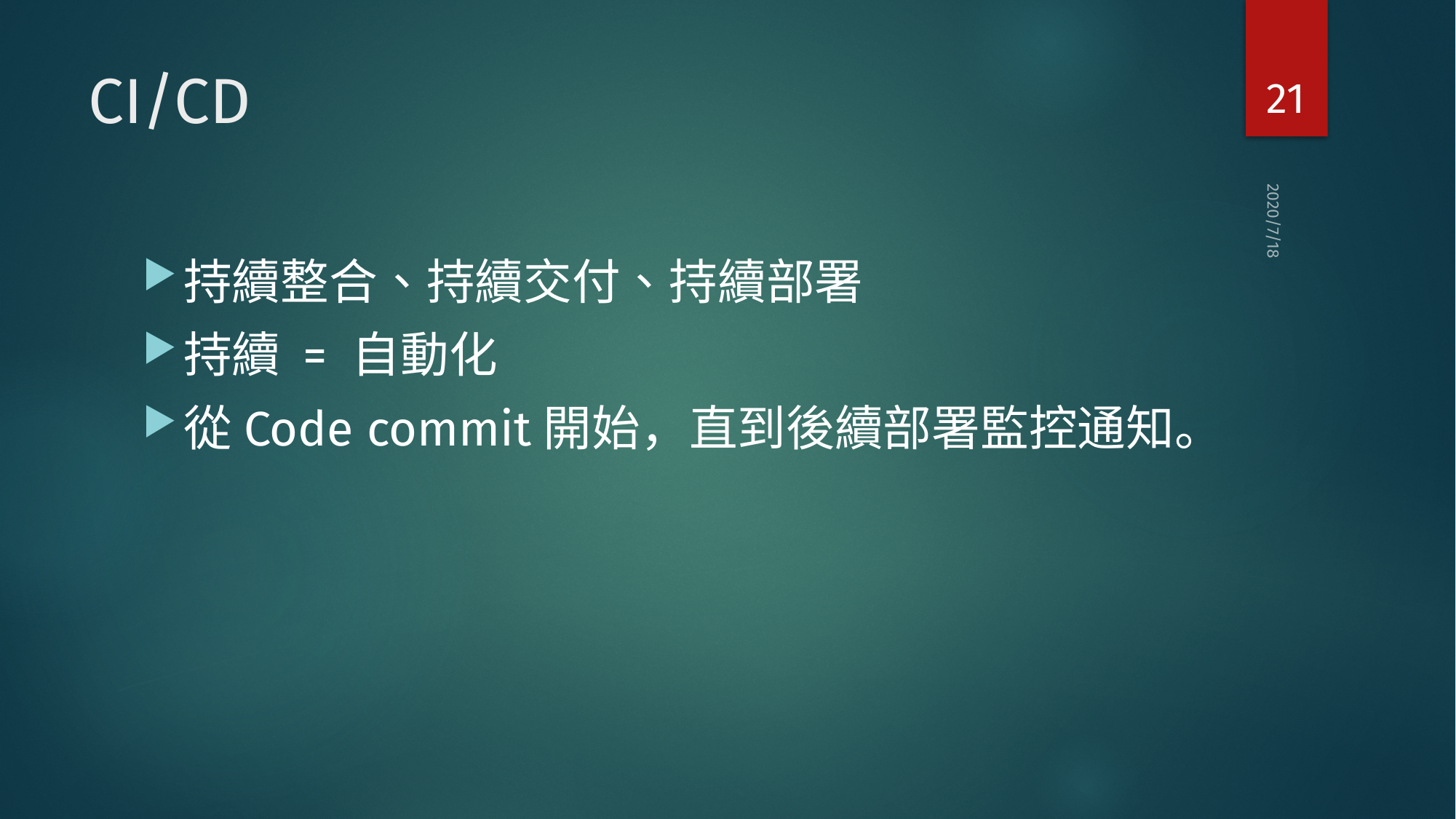

21
# CI/CD
2020/7/18
持續整合、持續交付、持續部署
持續 = 自動化
從Code commit開始，直到後續部署監控通知。